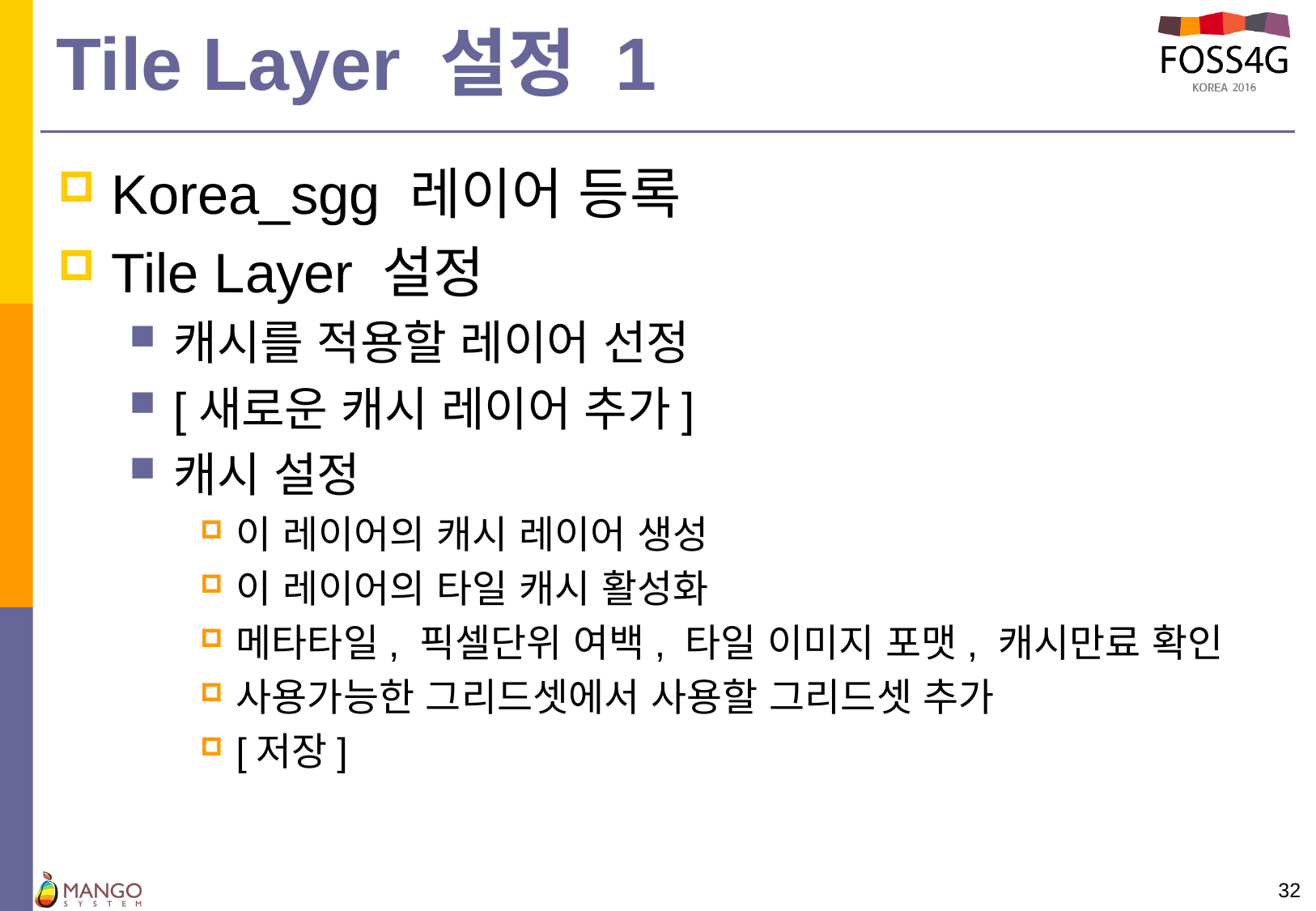

# Tile Layer 설정 1
Korea_sgg 레이어 등록
Tile Layer 설정
캐시를 적용할 레이어 선정
[새로운 캐시 레이어 추가]
캐시 설정
이 레이어의 캐시 레이어 생성
이 레이어의 타일 캐시 활성화
메타타일, 픽셀단위 여백, 타일 이미지 포맷, 캐시만료 확인
사용가능한 그리드셋에서 사용할 그리드셋 추가
[저장]

32